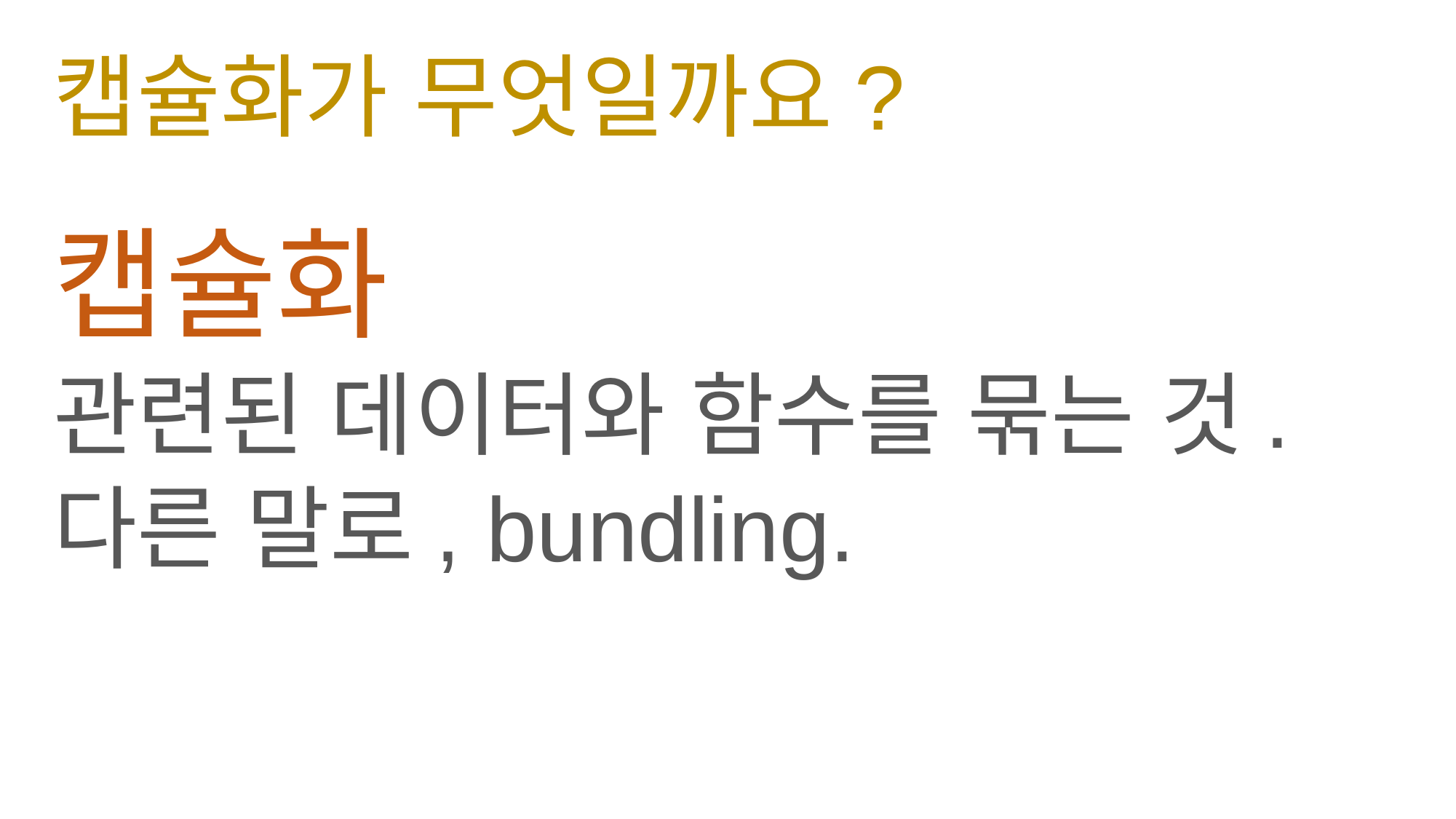

# 캡슐화가 무엇일까요?
캡슐화
관련된 데이터와 함수를 묶는 것.
다른 말로, bundling.